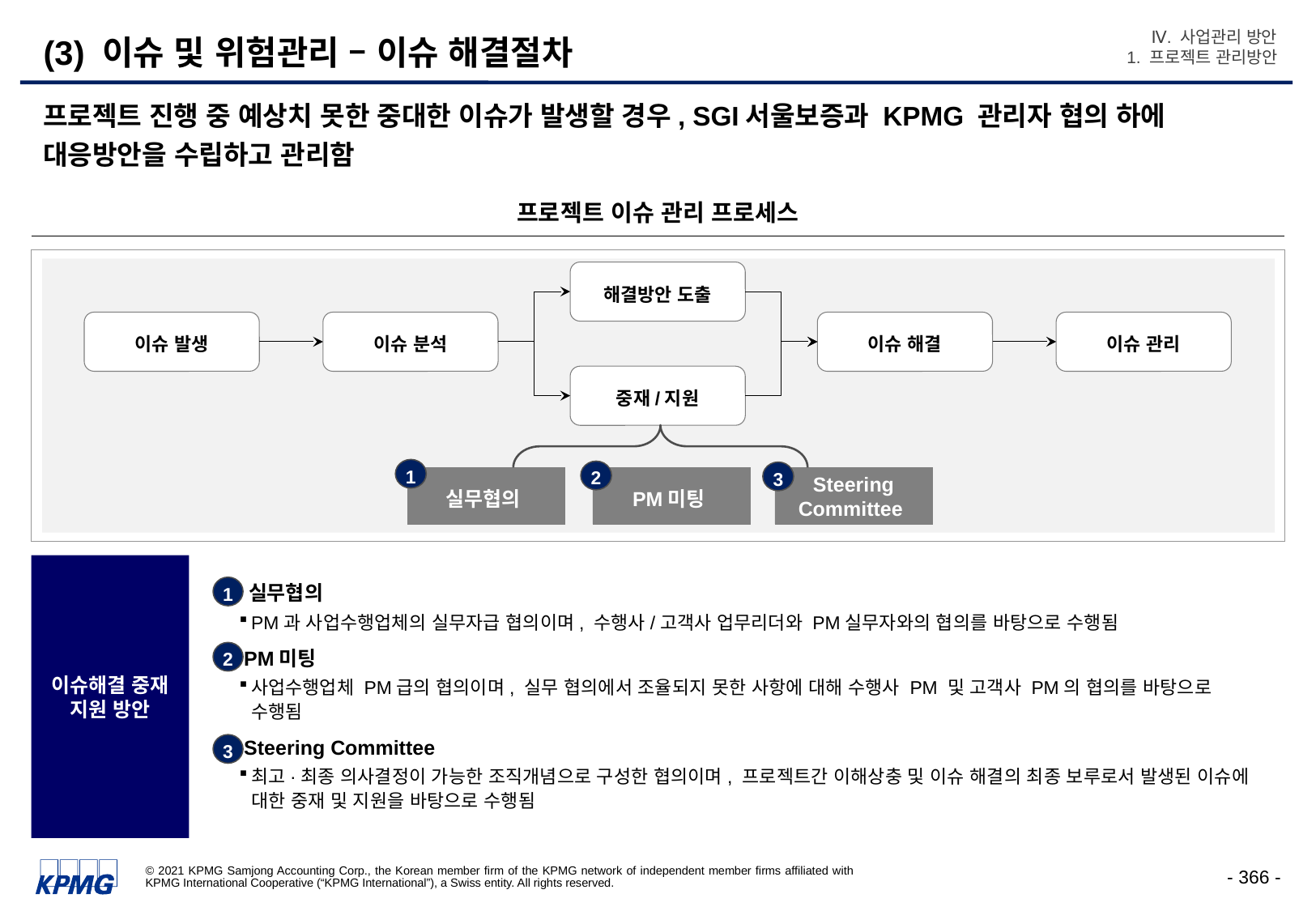

Ⅳ. 사업관리 방안
1. 프로젝트 관리방안
# (3) 이슈 및 위험관리 – 이슈 해결절차
프로젝트 진행 중 예상치 못한 중대한 이슈가 발생할 경우, SGI서울보증과 KPMG 관리자 협의 하에 대응방안을 수립하고 관리함
프로젝트 이슈 관리 프로세스

해결방안 도출

이슈 발생
이슈 분석
이슈 해결
이슈 관리
중재/지원
1
2
3
실무협의
PM미팅
Steering Committee
이슈해결 중재 지원 방안
     실무협의
PM과 사업수행업체의 실무자급 협의이며, 수행사/고객사 업무리더와 PM실무자와의 협의를 바탕으로 수행됨
     PM미팅
사업수행업체 PM급의 협의이며, 실무 협의에서 조율되지 못한 사항에 대해 수행사 PM 및 고객사 PM의 협의를 바탕으로 수행됨
     Steering Committee
최고·최종 의사결정이 가능한 조직개념으로 구성한 협의이며, 프로젝트간 이해상충 및 이슈 해결의 최종 보루로서 발생된 이슈에 대한 중재 및 지원을 바탕으로 수행됨
1
2
3